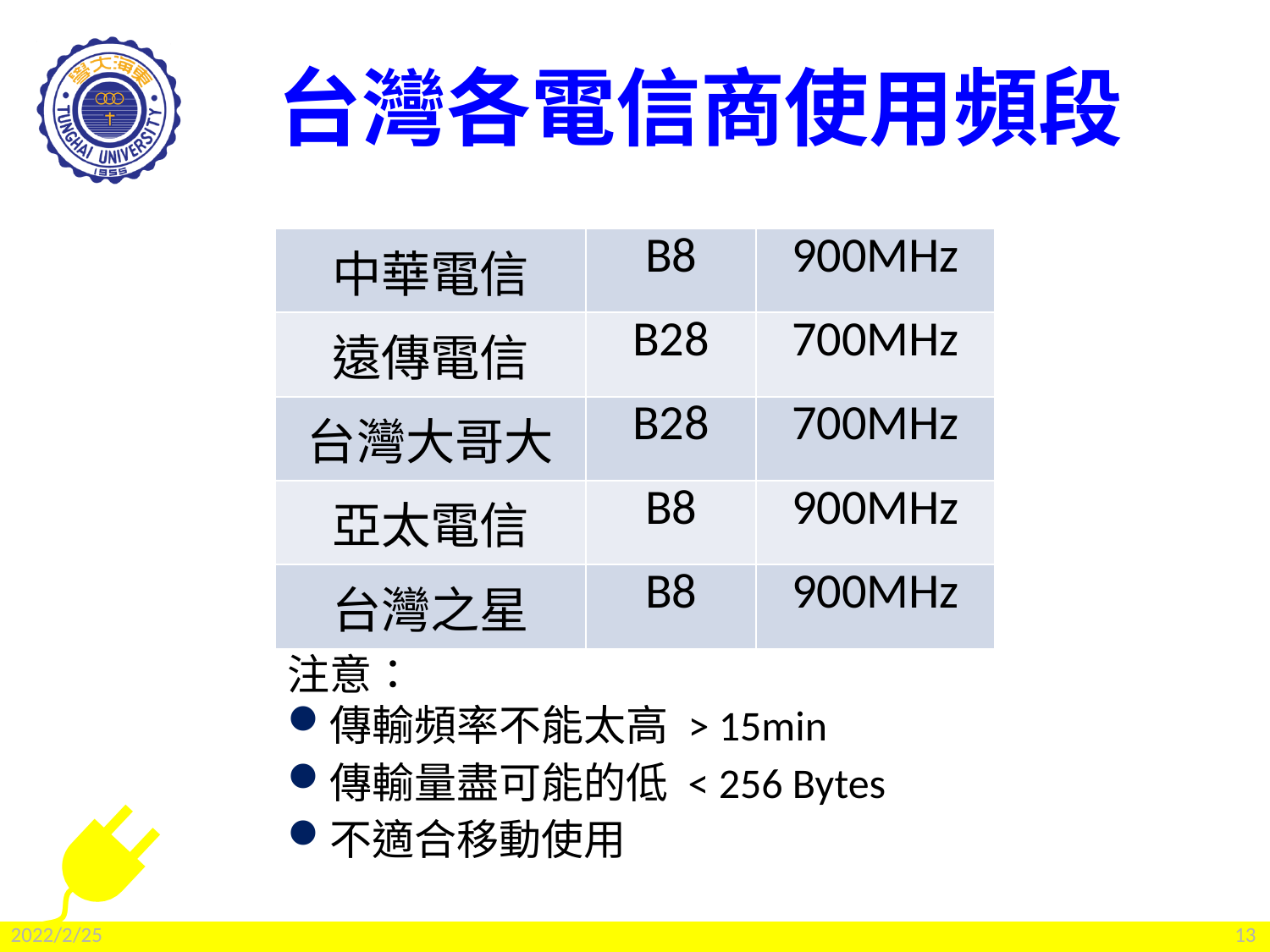

# 台灣各電信商使用頻段
| 中華電信 | B8 | 900MHz |
| --- | --- | --- |
| 遠傳電信 | B28 | 700MHz |
| 台灣大哥大 | B28 | 700MHz |
| 亞太電信 | B8 | 900MHz |
| 台灣之星 | B8 | 900MHz |
注意：
傳輸頻率不能太高 > 15min
傳輸量盡可能的低 < 256 Bytes
不適合移動使用
2022/2/25

13